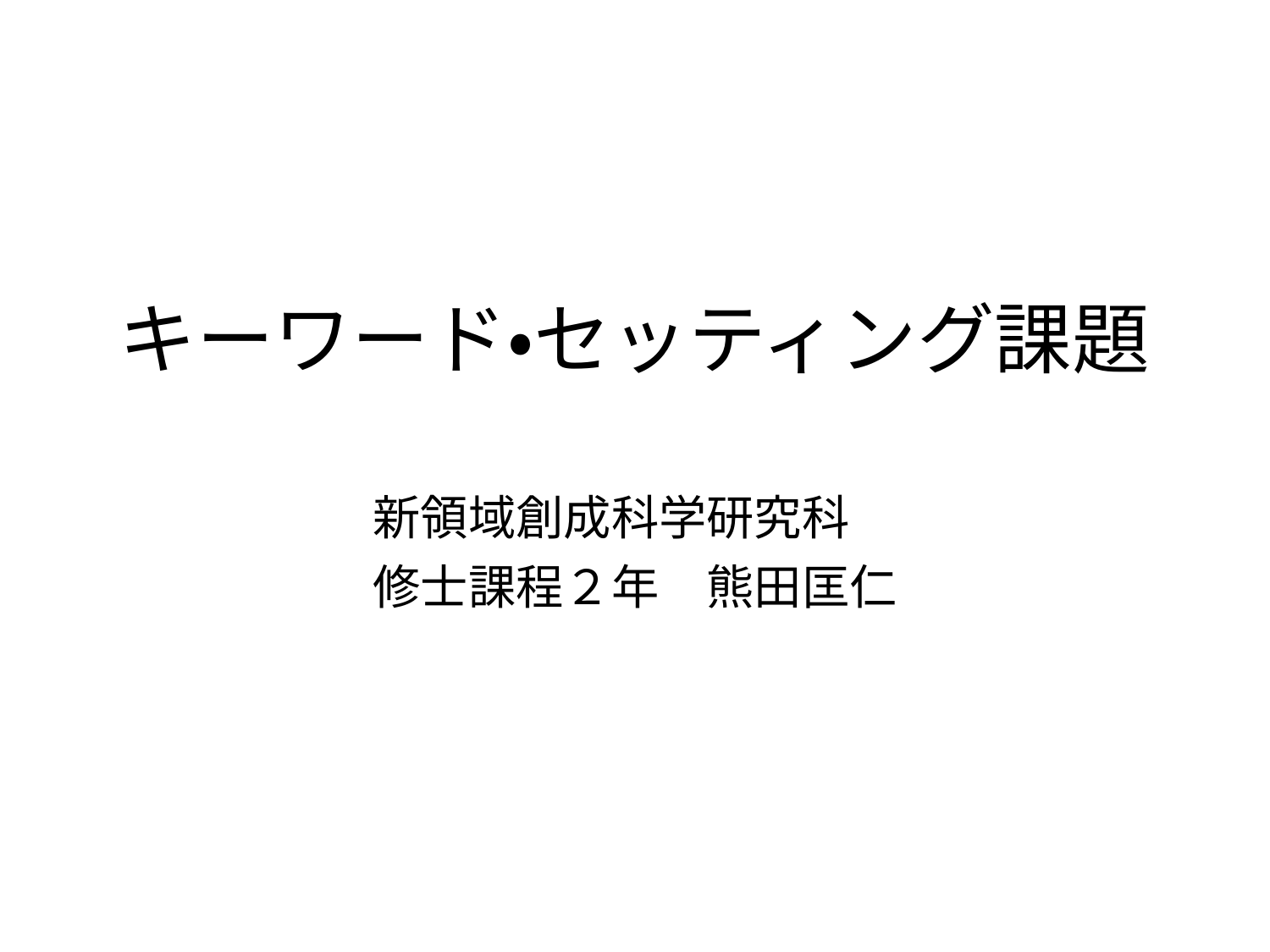

# キーワード・セッティング課題
新領域創成科学研究科
修士課程２年　熊田匡仁